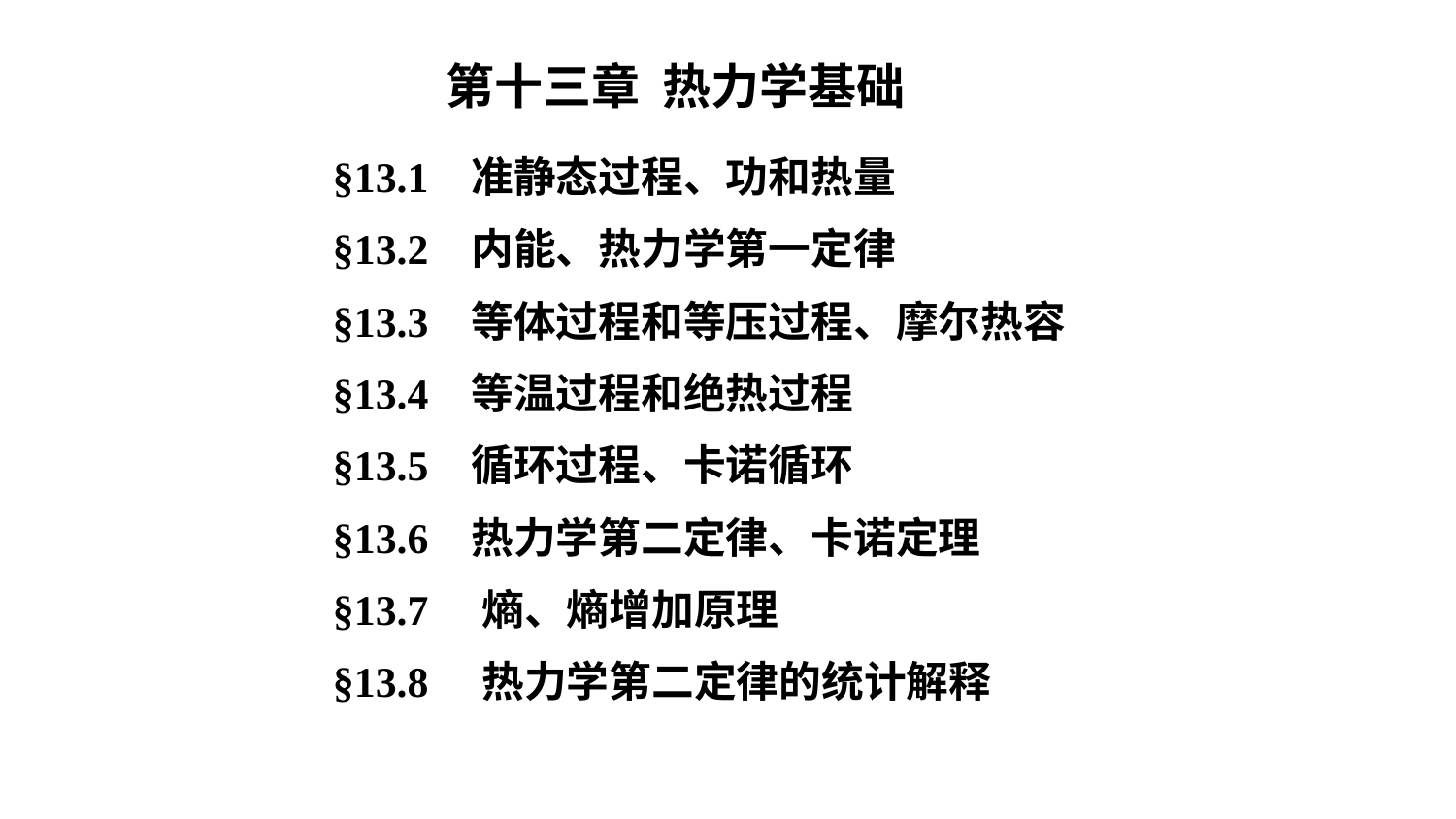

第十三章  热力学基础
§13.1   准静态过程、功和热量
§13.2   内能、热力学第一定律
§13.3   等体过程和等压过程、摩尔热容
§13.4   等温过程和绝热过程
§13.5   循环过程、卡诺循环
§13.6   热力学第二定律、卡诺定理
§13.7    熵、熵增加原理
§13.8    热力学第二定律的统计解释